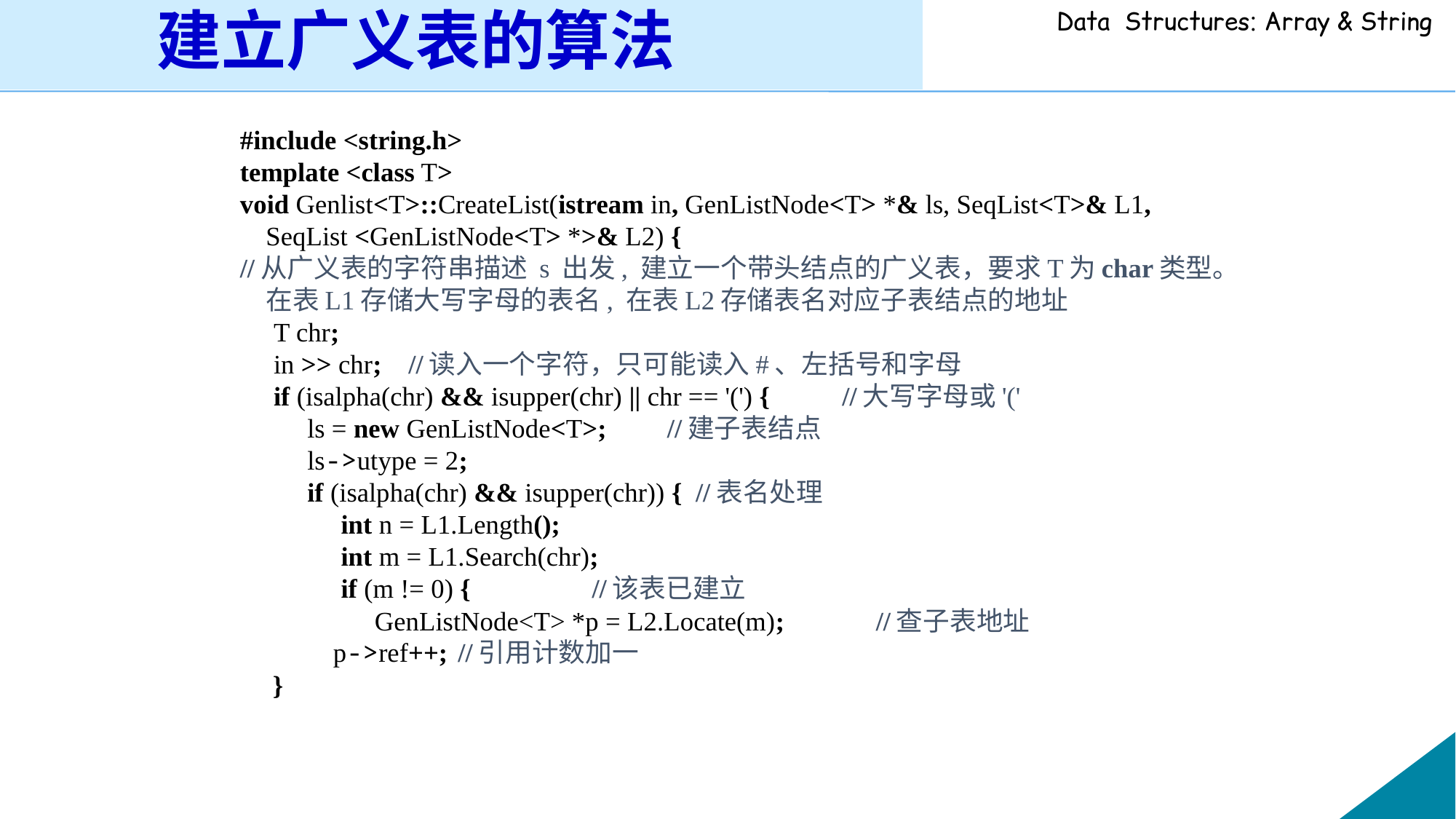

# 建立广义表的算法
#include <string.h>
template <class T>
void Genlist<T>::CreateList(istream in, GenListNode<T> *& ls, SeqList<T>& L1,   SeqList <GenListNode<T> *>& L2) {
//从广义表的字符串描述 s 出发, 建立一个带头结点的广义表，要求T为char类型。在表L1存储大写字母的表名, 在表L2存储表名对应子表结点的地址
     T chr;
     in >> chr;    //读入一个字符，只可能读入#、左括号和字母
     if (isalpha(chr) && isupper(chr) || chr == '(') {	//大写字母或'('
          ls = new GenListNode<T>;         //建子表结点
          ls->utype = 2;
          if (isalpha(chr) && isupper(chr)) {  //表名处理
               int n = L1.Length();
               int m = L1.Search(chr);
               if (m != 0) {                  //该表已建立
                    GenListNode<T> *p = L2.Locate(m);	     //查子表地址
		          p->ref++;		//引用计数加一
		 }